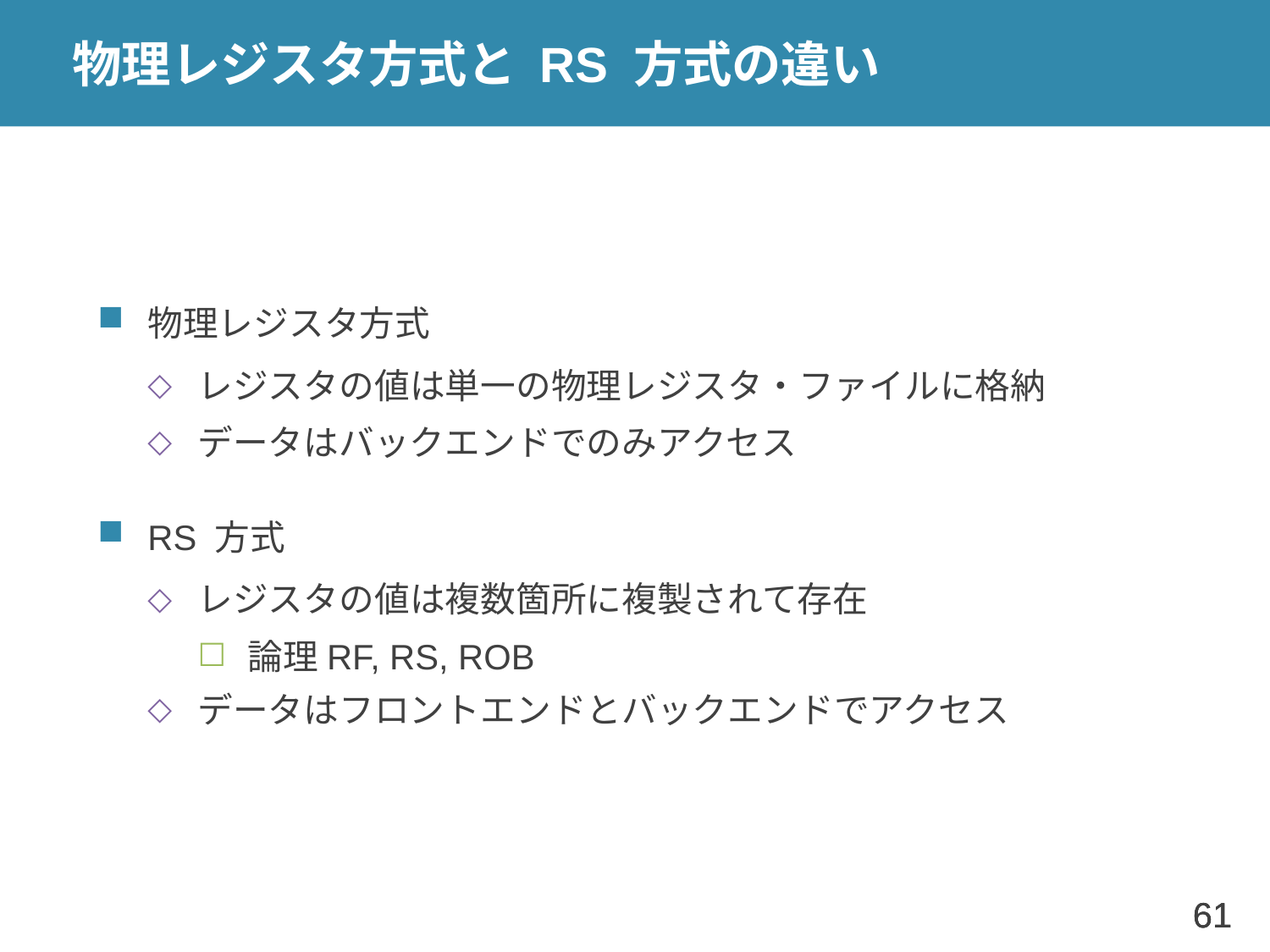

# 物理レジスタ方式と RS 方式の違い
物理レジスタ方式
レジスタの値は単一の物理レジスタ・ファイルに格納
データはバックエンドでのみアクセス
RS 方式
レジスタの値は複数箇所に複製されて存在
論理RF, RS, ROB
データはフロントエンドとバックエンドでアクセス